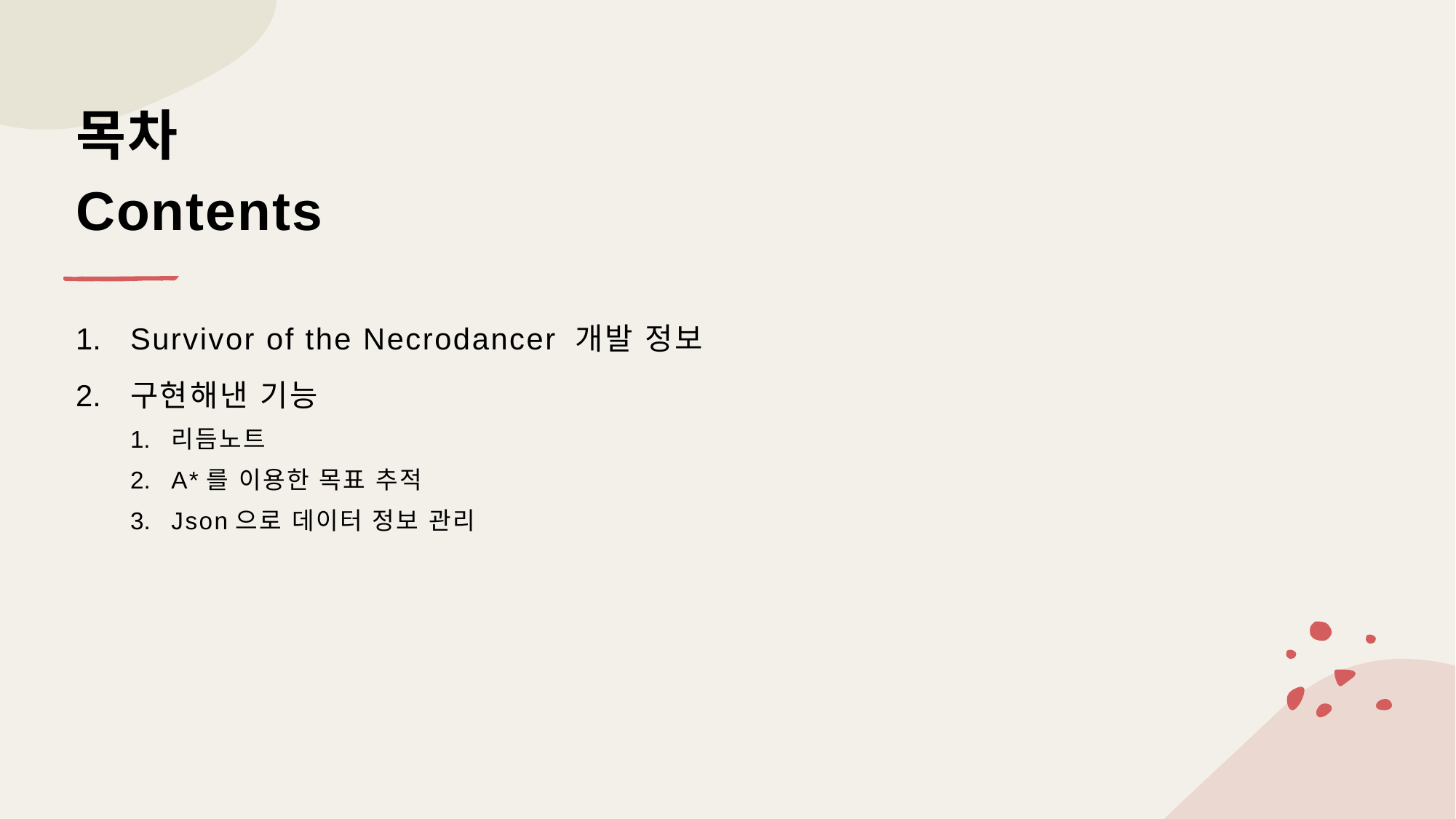

# 목차 Contents
Survivor of the Necrodancer 개발 정보
구현해낸 기능
리듬노트
A*를 이용한 목표 추적
Json으로 데이터 정보 관리